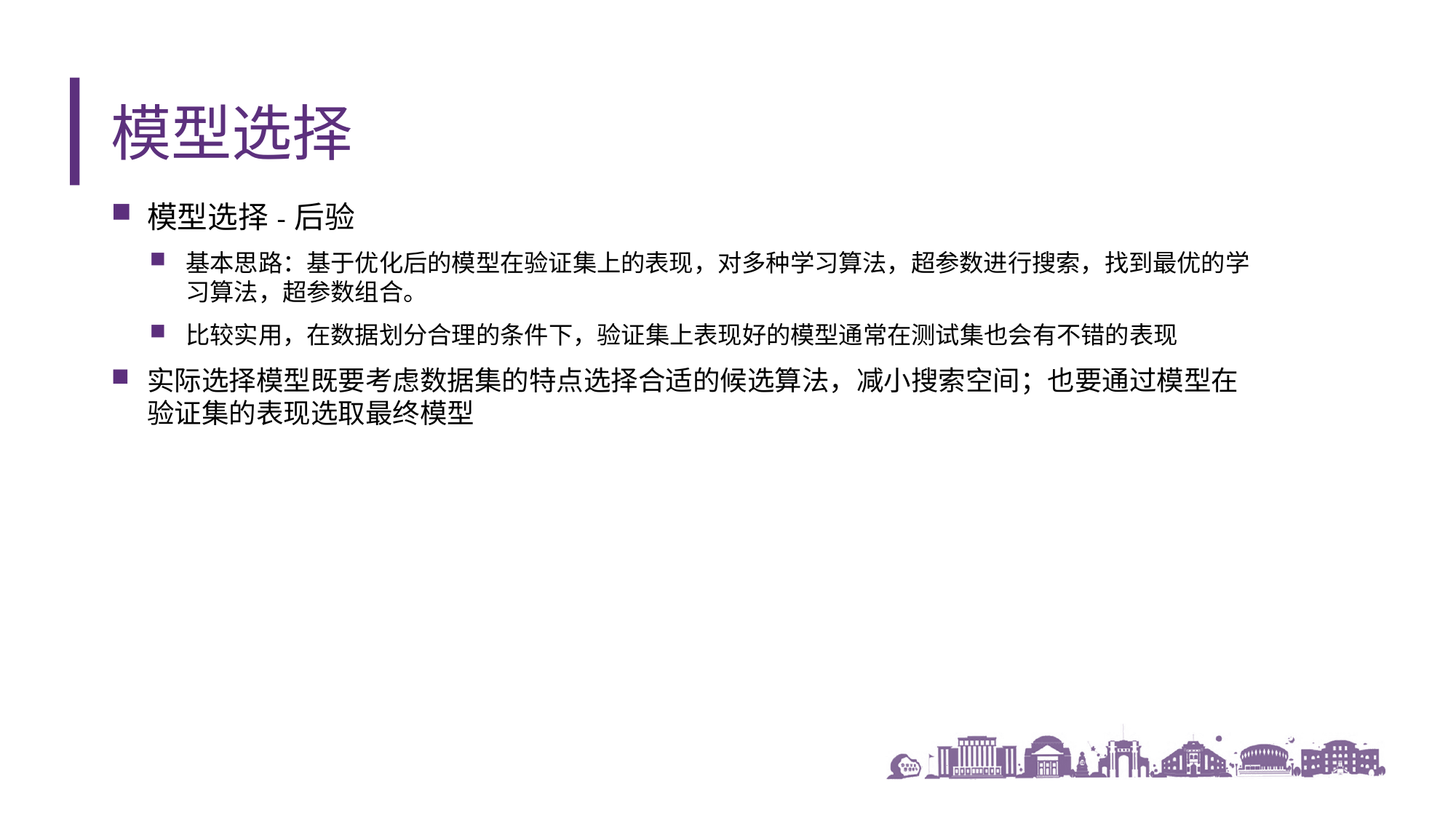

# 模型选择
模型选择-后验
基本思路：基于优化后的模型在验证集上的表现，对多种学习算法，超参数进行搜索，找到最优的学习算法，超参数组合。
比较实用，在数据划分合理的条件下，验证集上表现好的模型通常在测试集也会有不错的表现
实际选择模型既要考虑数据集的特点选择合适的候选算法，减小搜索空间；也要通过模型在验证集的表现选取最终模型